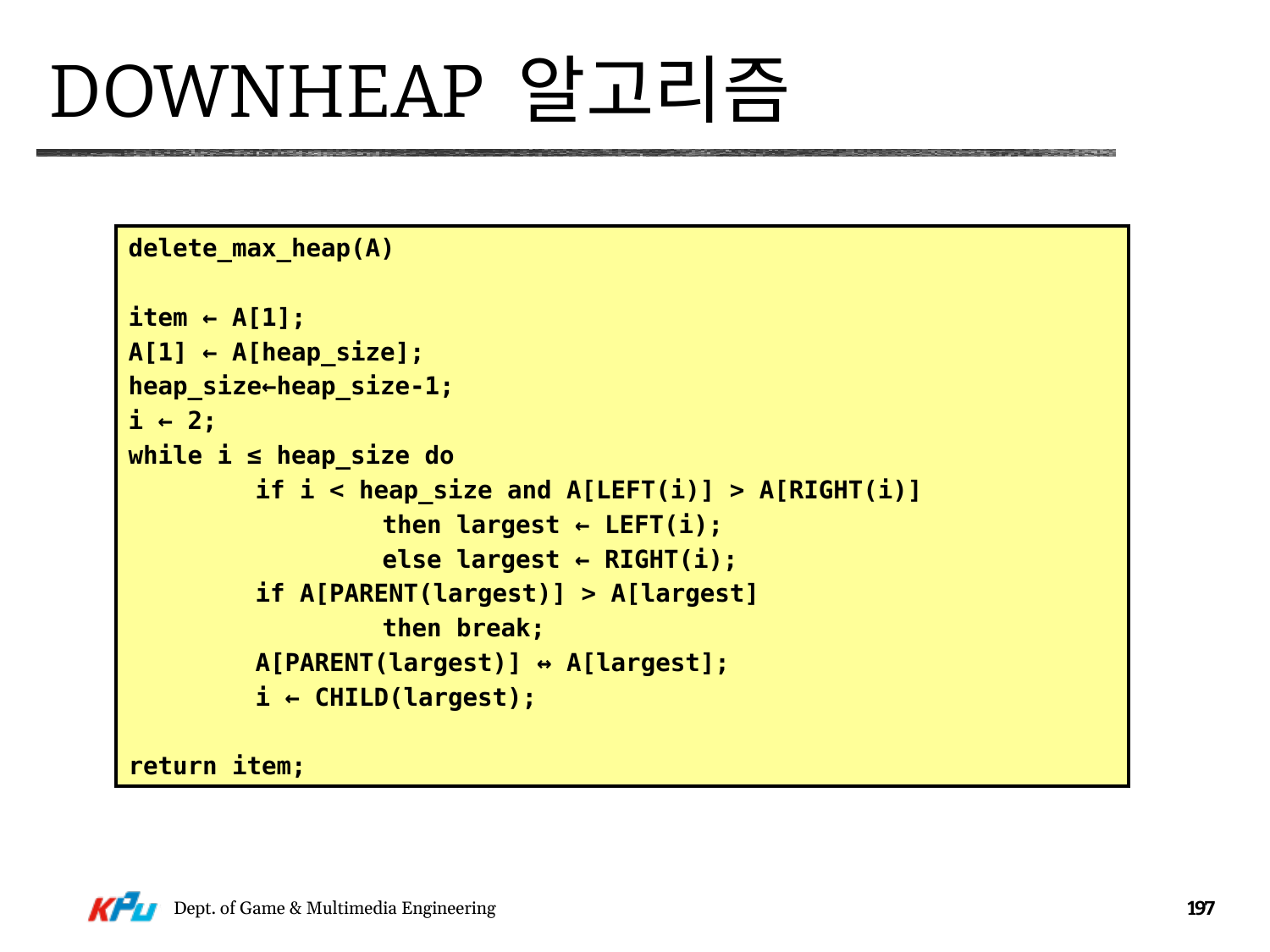

# downheap 알고리즘
delete_max_heap(A)

item ← A[1];
A[1] ← A[heap_size];
heap_size←heap_size-1;
i ← 2;
while i ≤ heap_size do
	if i < heap_size and A[LEFT(i)] > A[RIGHT(i)]
 		then largest ← LEFT(i);
 		else largest ← RIGHT(i);
 	if A[PARENT(largest)] > A[largest]
 		then break;
 	A[PARENT(largest)] ↔ A[largest];
 	i ← CHILD(largest);

return item;
Dept. of Game & Multimedia Engineering
197